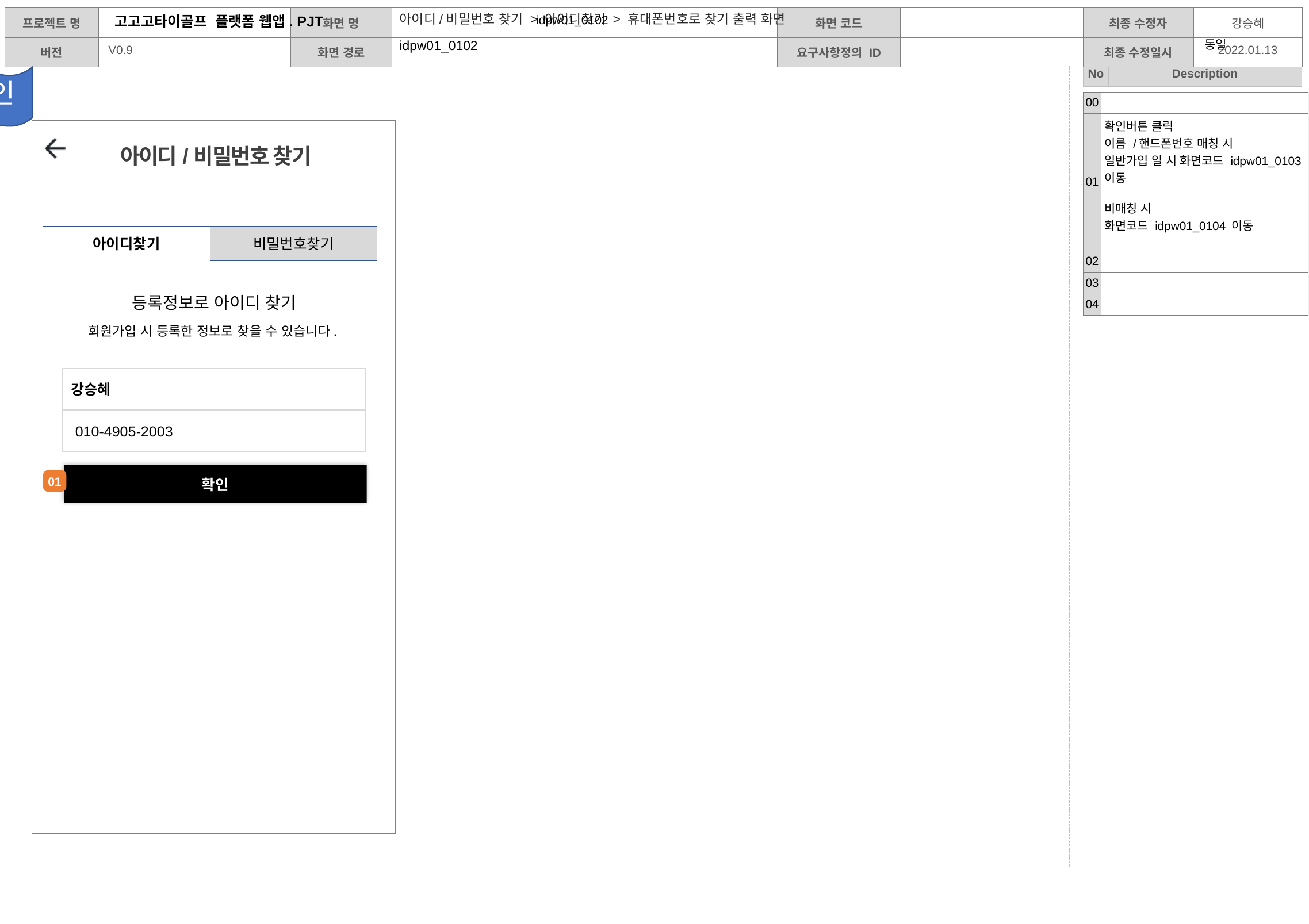

idpw01_0102
아이디/비밀번호 찾기 > 아이디찾기 > 휴대폰번호로 찾기 출력 화면

동일
idpw01_0102

디자인
| 00 |  |
| --- | --- |
| 01 | 확인버튼 클릭 이름 /핸드폰번호 매칭 시 일반가입 일 시 화면코드 idpw01\_0103 이동 비매칭 시 화면코드 idpw01\_0104 이동 |
| 02 |  |
| 03 |  |
| 04 |  |
아이디/비밀번호 찾기
아이디찾기
비밀번호찾기

등록정보로 아이디 찾기
회원가입 시 등록한 정보로 찾을 수 있습니다.
강승혜
 010-4905-2003
확인
01